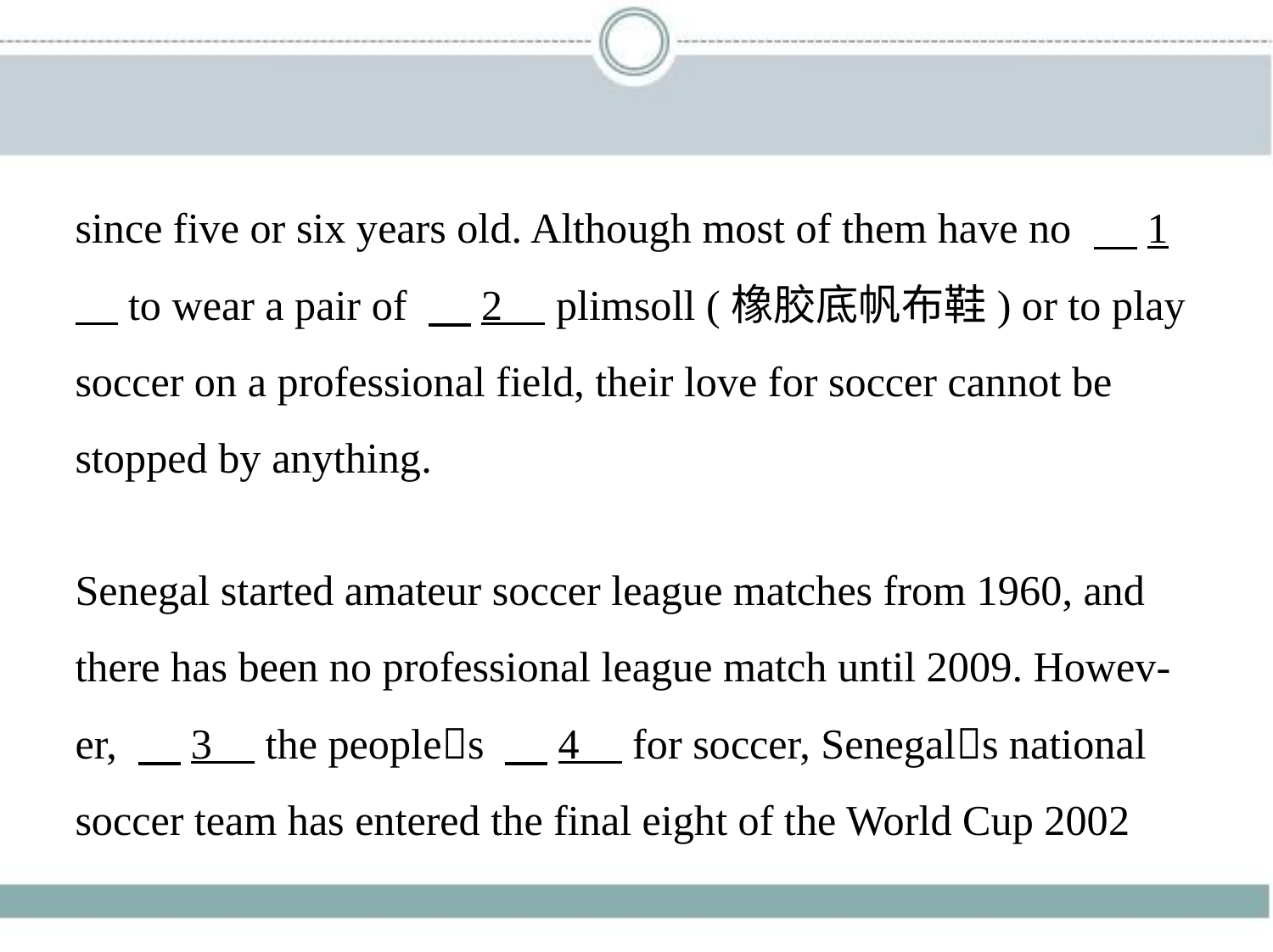

since five or six years old. Although most of them have no 　1
     to wear a pair of 　2     plimsoll (橡胶底帆布鞋) or to play
soccer on a professional field, their love for soccer cannot be
stopped by anything.
Senegal started amateur soccer league matches from 1960, and
there has been no professional league match until 2009. Howev-
er, 　3     the people􀆳s 　4     for soccer, Senegal􀆳s national
soccer team has entered the final eight of the World Cup 2002